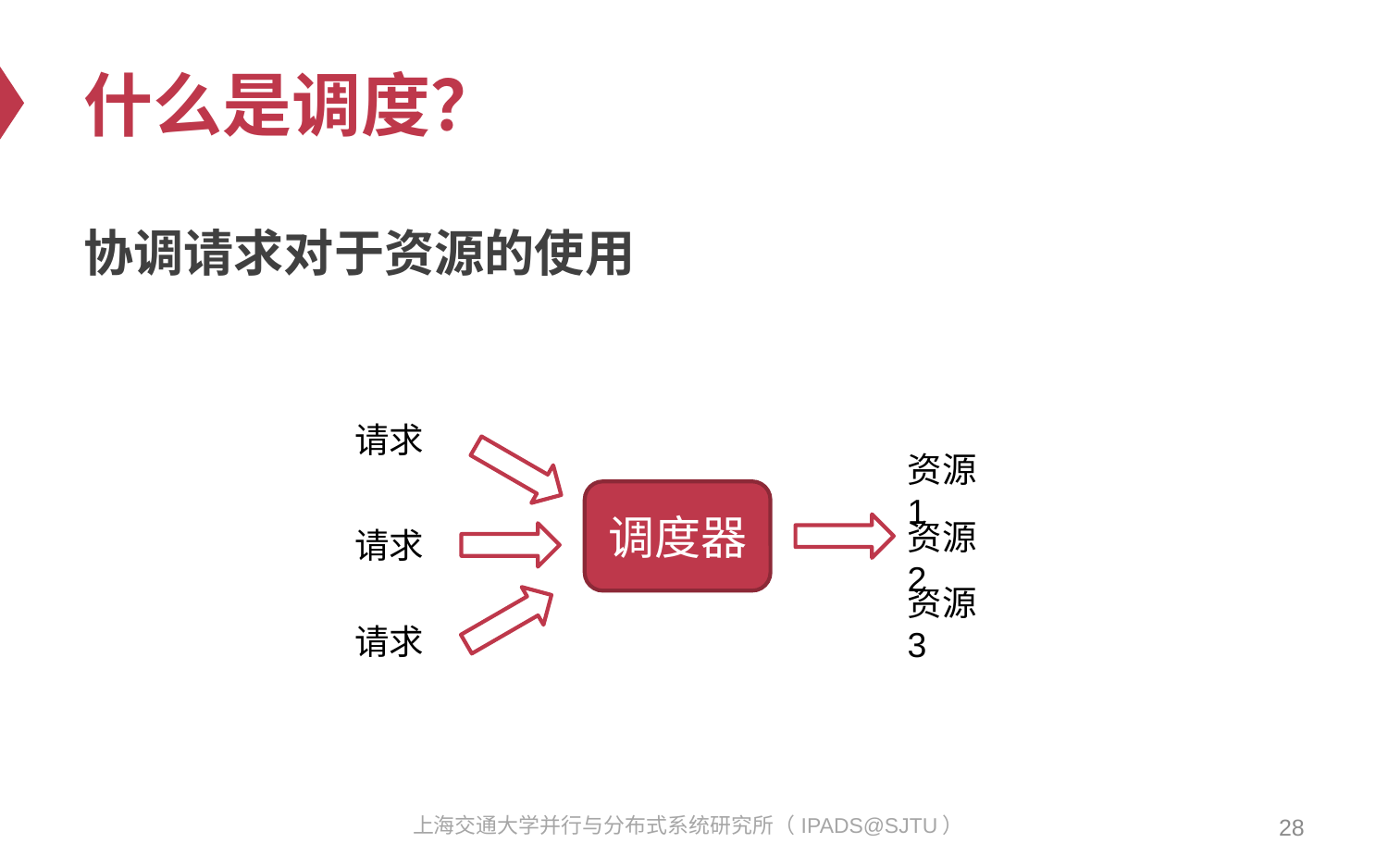

# 什么是调度？
协调请求对于资源的使用

请求
资源1

调度器
资源2

请求

资源3

请求
28
上海交通大学并行与分布式系统研究所（IPADS@SJTU）